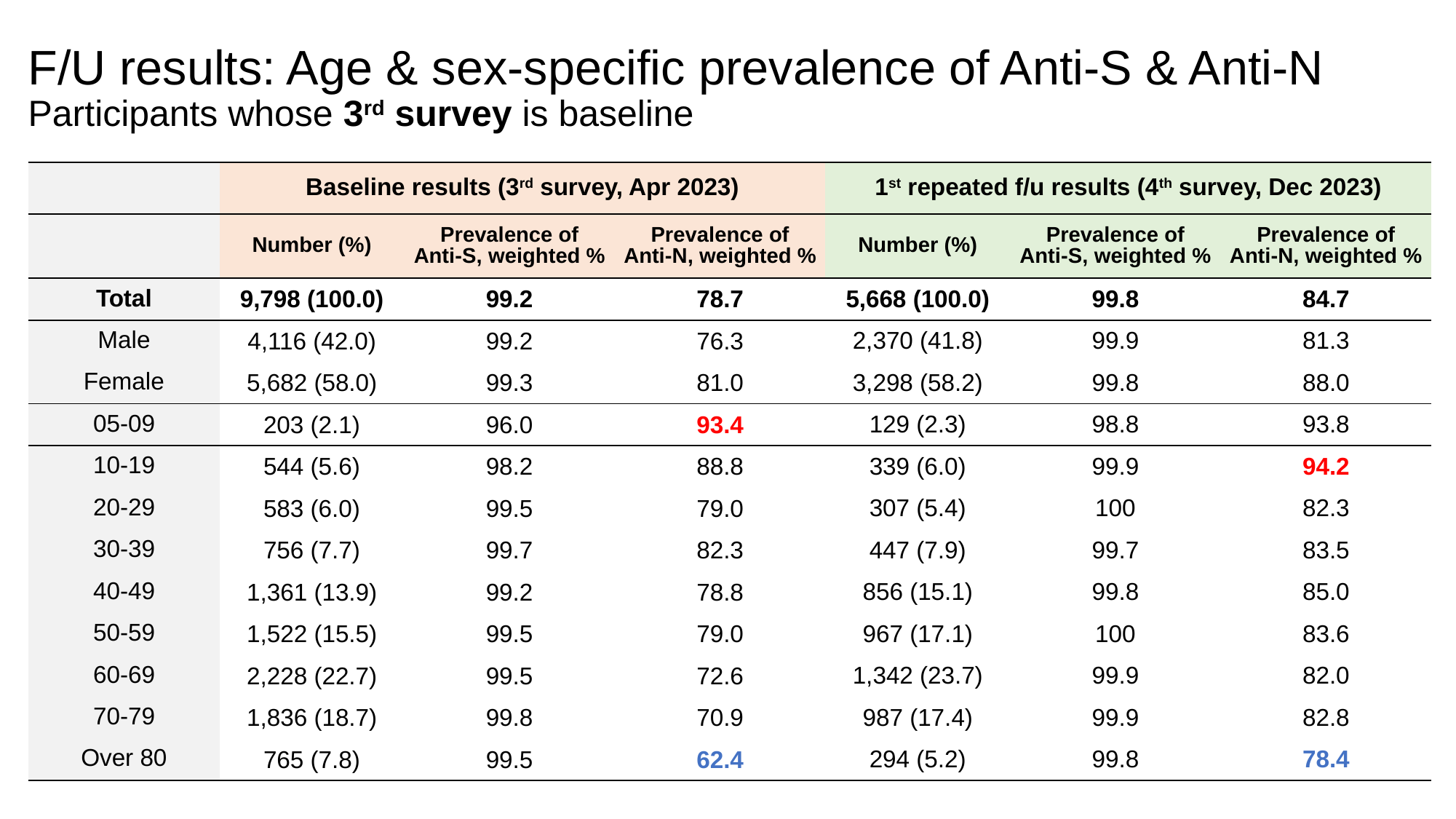

# F/U results: Age & sex-specific prevalence of Anti-S & Anti-N Participants whose 3rd survey is baseline
|  | Baseline results (3rd survey, Apr 2023) | 2차 |  | 1st repeated f/u results (4th survey, Dec 2023) |  |  |
| --- | --- | --- | --- | --- | --- | --- |
|  | Number (%) | Prevalence of Anti-S, weighted % | Prevalence of Anti-N, weighted % | Number (%) | Prevalence of Anti-S, weighted % | Prevalence of Anti-N, weighted % |
| Total | 9,798 (100.0) | 99.2 | 78.7 | 5,668 (100.0) | 99.8 | 84.7 |
| Male | 4,116 (42.0) | 99.2 | 76.3 | 2,370 (41.8) | 99.9 | 81.3 |
| Female | 5,682 (58.0) | 99.3 | 81.0 | 3,298 (58.2) | 99.8 | 88.0 |
| 05-09 | 203 (2.1) | 96.0 | 93.4 | 129 (2.3) | 98.8 | 93.8 |
| 10-19 | 544 (5.6) | 98.2 | 88.8 | 339 (6.0) | 99.9 | 94.2 |
| 20-29 | 583 (6.0) | 99.5 | 79.0 | 307 (5.4) | 100 | 82.3 |
| 30-39 | 756 (7.7) | 99.7 | 82.3 | 447 (7.9) | 99.7 | 83.5 |
| 40-49 | 1,361 (13.9) | 99.2 | 78.8 | 856 (15.1) | 99.8 | 85.0 |
| 50-59 | 1,522 (15.5) | 99.5 | 79.0 | 967 (17.1) | 100 | 83.6 |
| 60-69 | 2,228 (22.7) | 99.5 | 72.6 | 1,342 (23.7) | 99.9 | 82.0 |
| 70-79 | 1,836 (18.7) | 99.8 | 70.9 | 987 (17.4) | 99.9 | 82.8 |
| Over 80 | 765 (7.8) | 99.5 | 62.4 | 294 (5.2) | 99.8 | 78.4 |